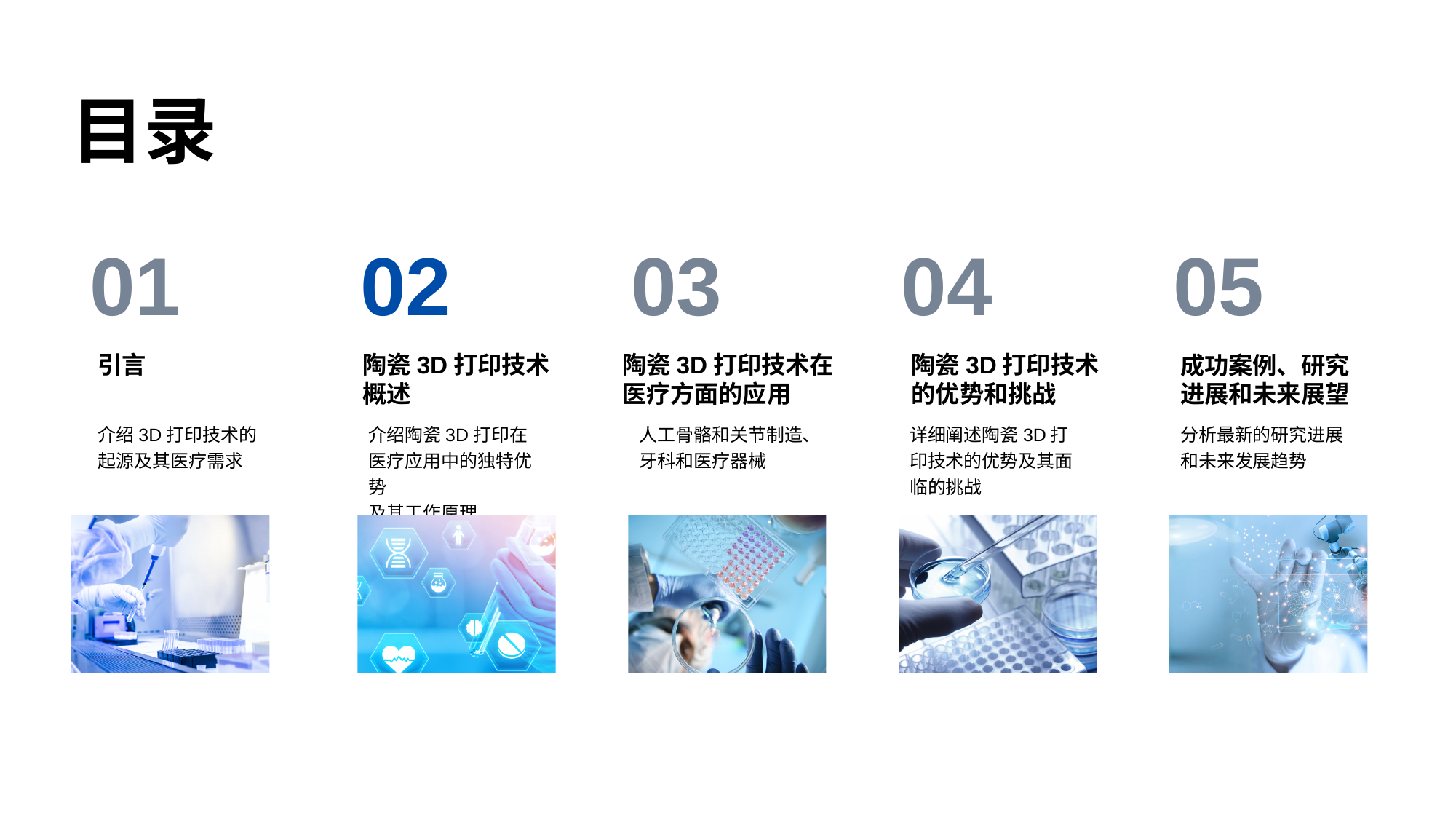

目录
01
引言
介绍3D打印技术的起源及其医疗需求

02
陶瓷3D打印技术
概述
介绍陶瓷3D打印在医疗应用中的独特优势
及其工作原理

03
陶瓷3D打印技术在
医疗方面的应用
人工骨骼和关节制造、牙科和医疗器械

04
陶瓷3D打印技术的优势和挑战
详细阐述陶瓷3D打印技术的优势及其面临的挑战

05
成功案例、研究进展和未来展望
分析最新的研究进展和未来发展趋势